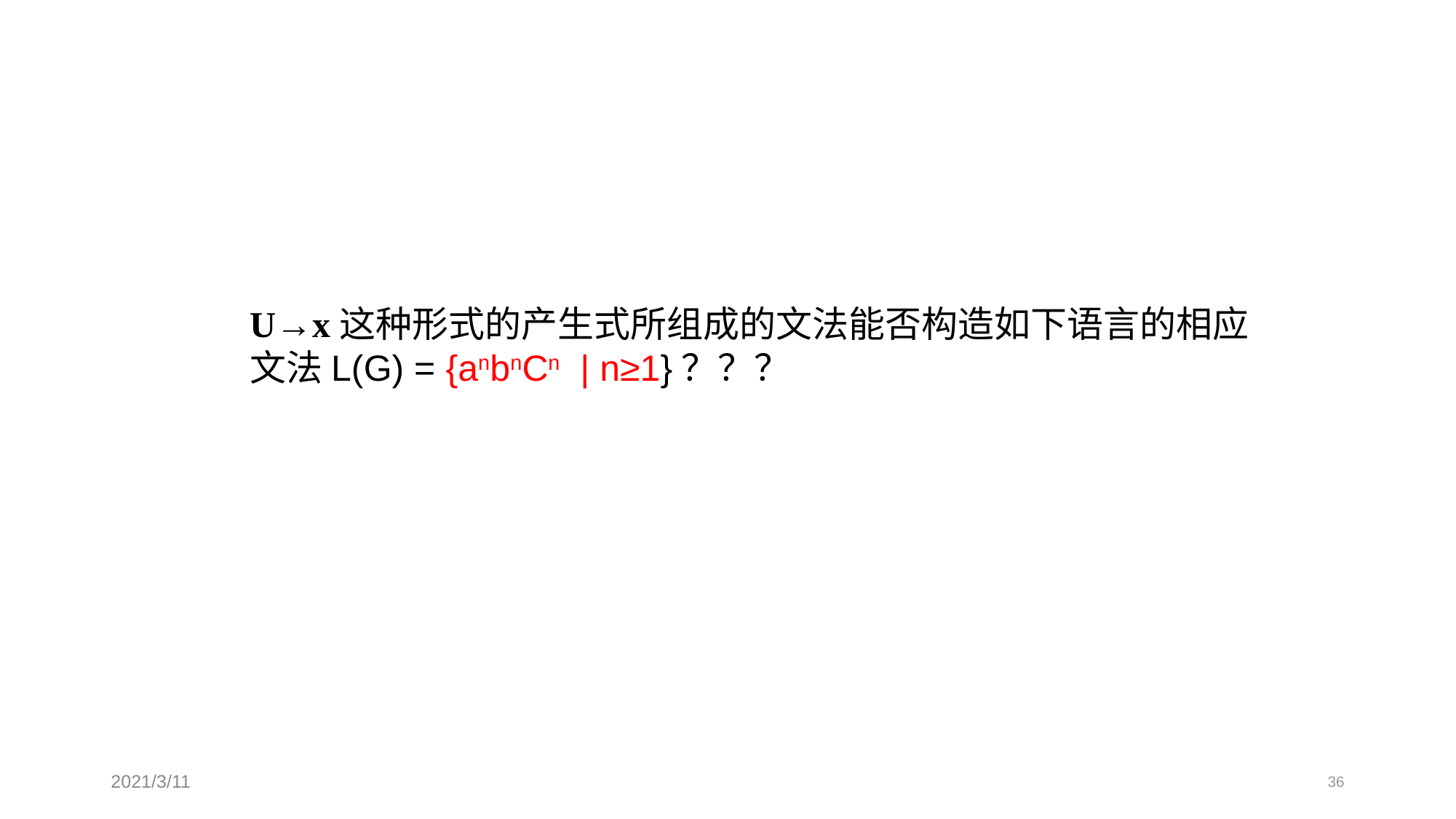

U→x这种形式的产生式所组成的文法能否构造如下语言的相应文法L(G) = {anbnCn  | n≥1}？？？
2021/3/11
36